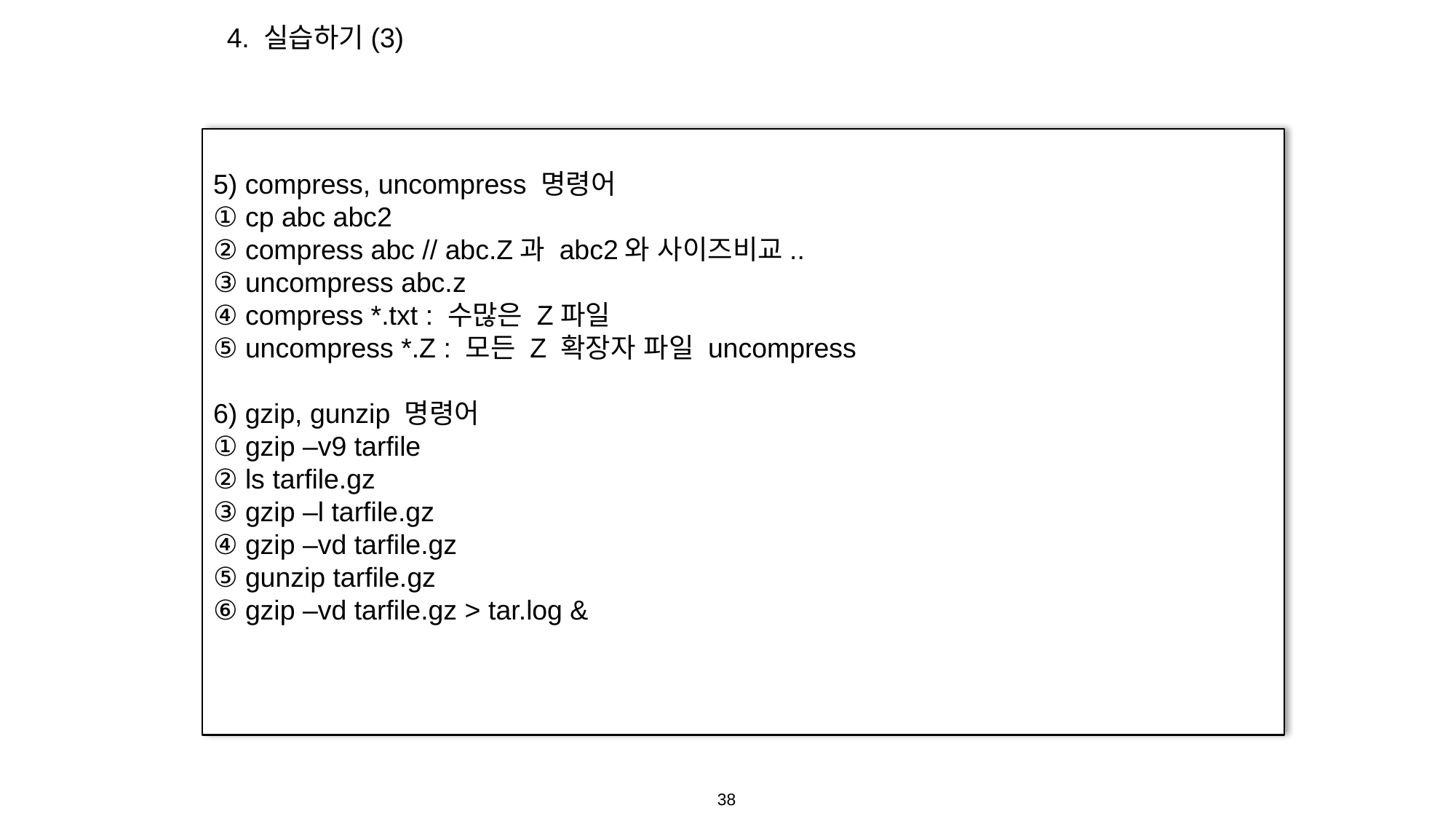

4. 실습하기(3)

5) compress, uncompress 명령어
① cp abc abc2
② compress abc // abc.Z과 abc2와 사이즈비교..
③ uncompress abc.z
④ compress *.txt : 수많은 Z파일
⑤ uncompress *.Z : 모든 Z 확장자 파일 uncompress

6) gzip, gunzip 명령어
① gzip –v9 tarfile
② ls tarfile.gz
③ gzip –l tarfile.gz
④ gzip –vd tarfile.gz
⑤ gunzip tarfile.gz
⑥ gzip –vd tarfile.gz > tar.log &
38